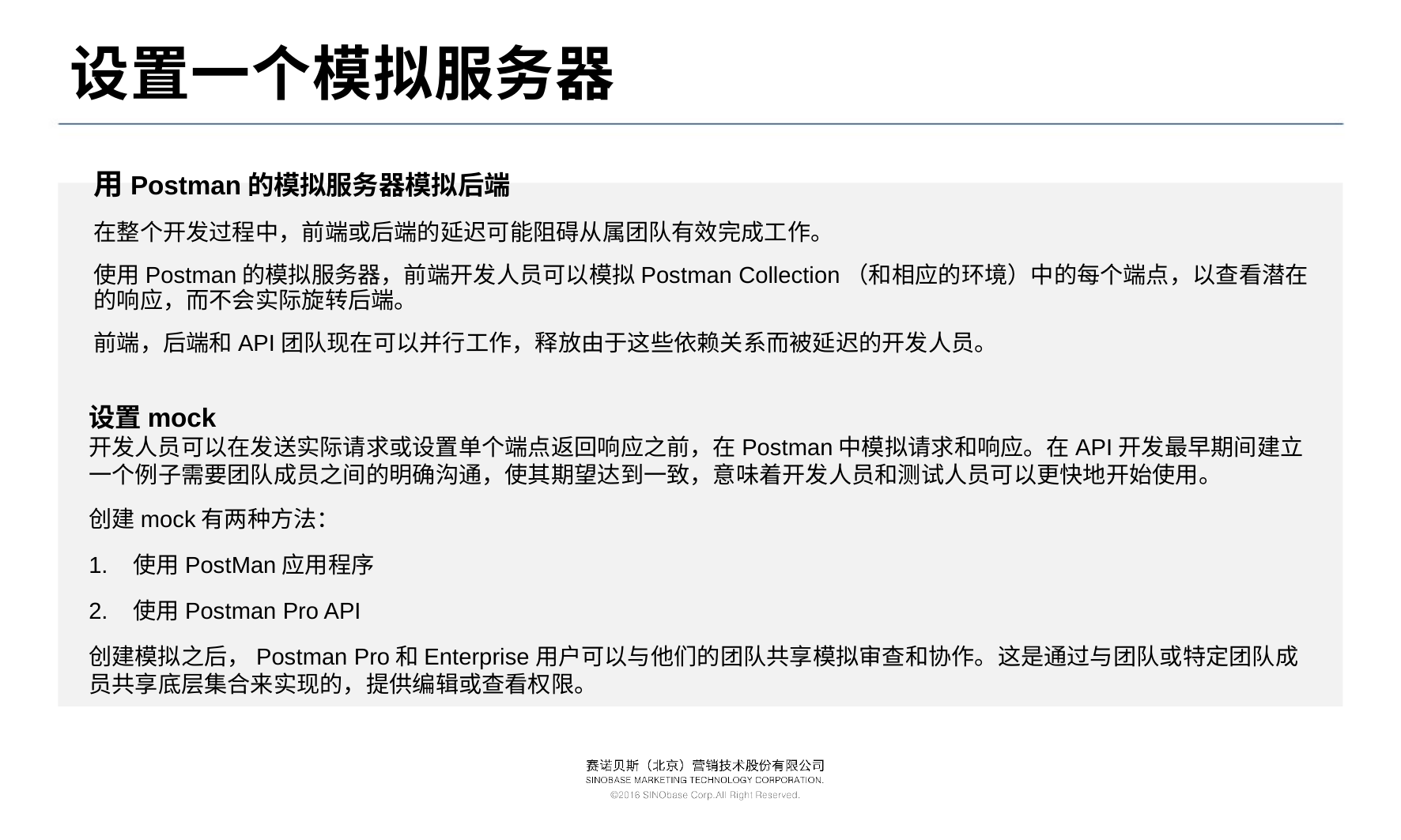

# 设置一个模拟服务器
用Postman的模拟服务器模拟后端
在整个开发过程中，前端或后端的延迟可能阻碍从属团队有效完成工作。
使用Postman的模拟服务器，前端开发人员可以模拟Postman Collection（和相应的环境）中的每个端点，以查看潜在的响应，而不会实际旋转后端。
前端，后端和API团队现在可以并行工作，释放由于这些依赖关系而被延迟的开发人员。

设置mock
开发人员可以在发送实际请求或设置单个端点返回响应之前，在Postman中模拟请求和响应。在API开发最早期间建立一个例子需要团队成员之间的明确沟通，使其期望达到一致，意味着开发人员和测试人员可以更快地开始使用。
创建mock有两种方法：
使用PostMan应用程序
使用Postman Pro API
创建模拟之后，Postman Pro和Enterprise用户可以与他们的团队共享模拟审查和协作。这是通过与团队或特定团队成员共享底层集合来实现的，提供编辑或查看权限。